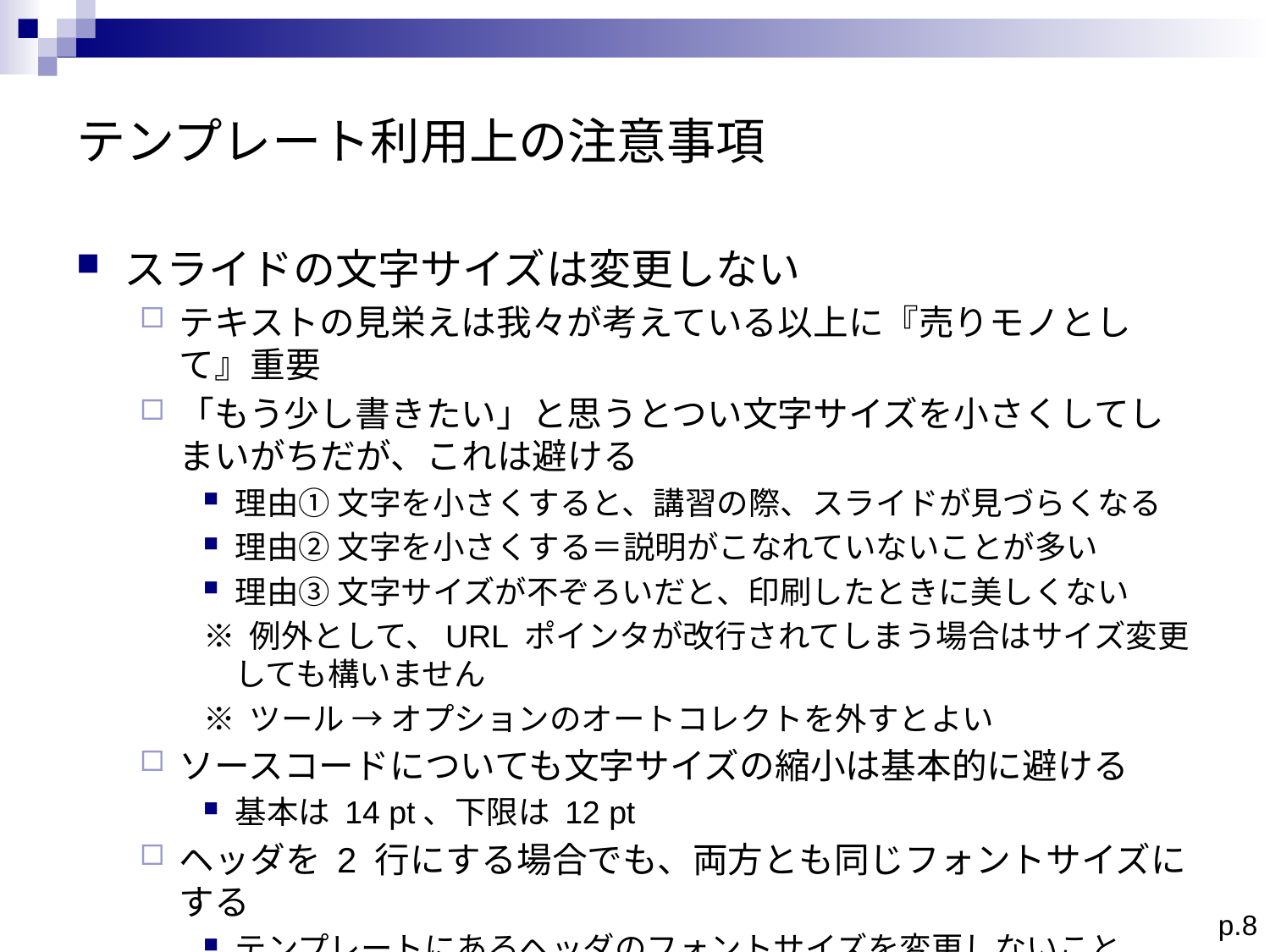

# テンプレート利用上の注意事項
スライドの文字サイズは変更しない
テキストの見栄えは我々が考えている以上に『売りモノとして』重要
「もう少し書きたい」と思うとつい文字サイズを小さくしてしまいがちだが、これは避ける
理由① 文字を小さくすると、講習の際、スライドが見づらくなる
理由② 文字を小さくする＝説明がこなれていないことが多い
理由③ 文字サイズが不ぞろいだと、印刷したときに美しくない
※ 例外として、URL ポインタが改行されてしまう場合はサイズ変更しても構いません
※ ツール → オプションのオートコレクトを外すとよい
ソースコードについても文字サイズの縮小は基本的に避ける
基本は 14 pt、下限は 12 pt
ヘッダを 2 行にする場合でも、両方とも同じフォントサイズにする
テンプレートにあるヘッダのフォントサイズを変更しないこと（28 pt）